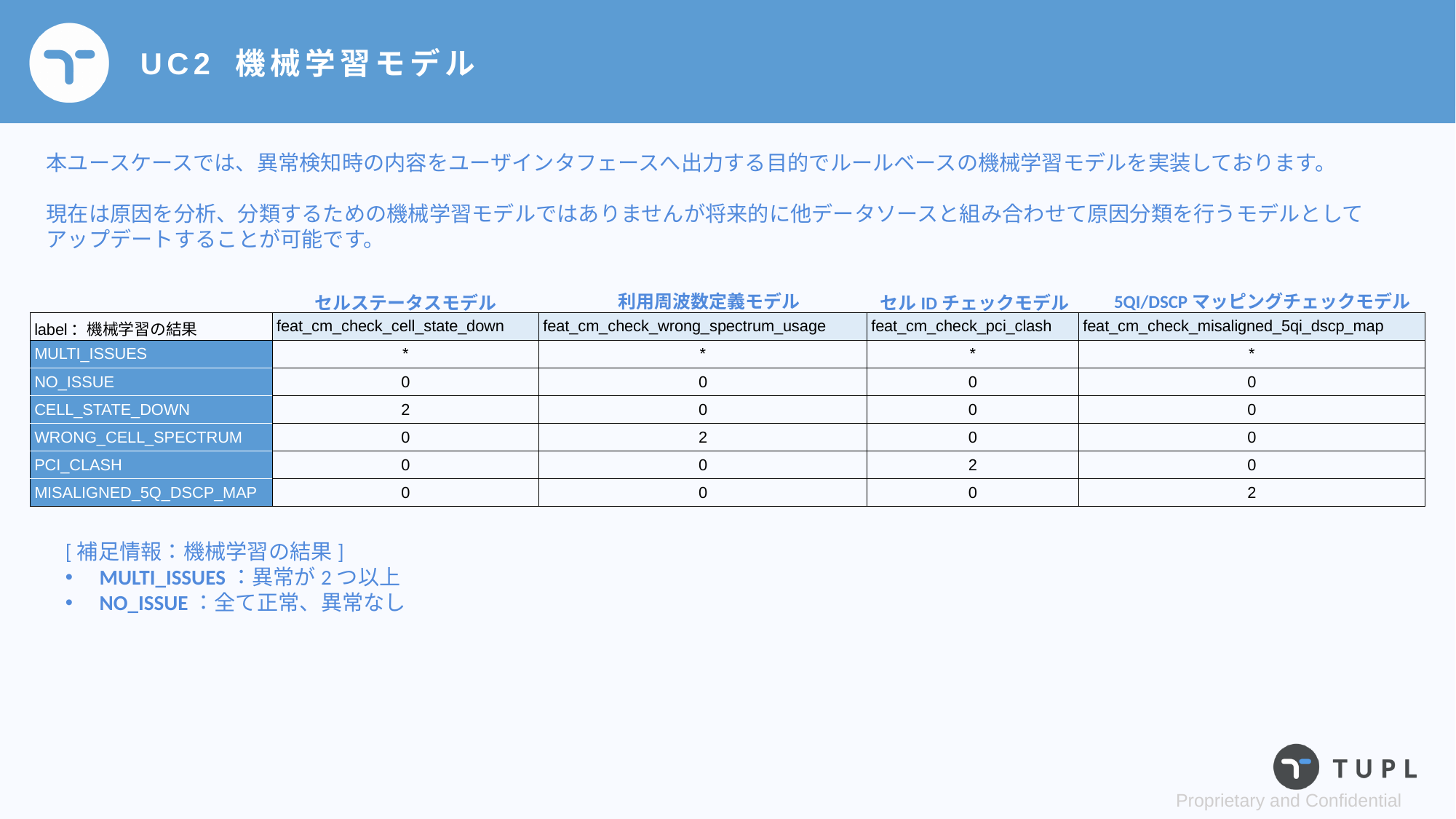

# UC2 機械学習モデル
本ユースケースでは、異常検知時の内容をユーザインタフェースへ出力する目的でルールベースの機械学習モデルを実装しております。

現在は原因を分析、分類するための機械学習モデルではありませんが将来的に他データソースと組み合わせて原因分類を行うモデルとしてアップデートすることが可能です。
5QI/DSCPマッピングチェックモデル
利用周波数定義モデル
セルIDチェックモデル
セルステータスモデル
| label：機械学習の結果 | feat\_cm\_check\_cell\_state\_down | feat\_cm\_check\_wrong\_spectrum\_usage | feat\_cm\_check\_pci\_clash | feat\_cm\_check\_misaligned\_5qi\_dscp\_map |
| --- | --- | --- | --- | --- |
| MULTI\_ISSUES | \* | \* | \* | \* |
| NO\_ISSUE | 0 | 0 | 0 | 0 |
| CELL\_STATE\_DOWN | 2 | 0 | 0 | 0 |
| WRONG\_CELL\_SPECTRUM | 0 | 2 | 0 | 0 |
| PCI\_CLASH | 0 | 0 | 2 | 0 |
| MISALIGNED\_5Q\_DSCP\_MAP | 0 | 0 | 0 | 2 |
[補足情報：機械学習の結果]
MULTI_ISSUES：異常が2つ以上
NO_ISSUE：全て正常、異常なし